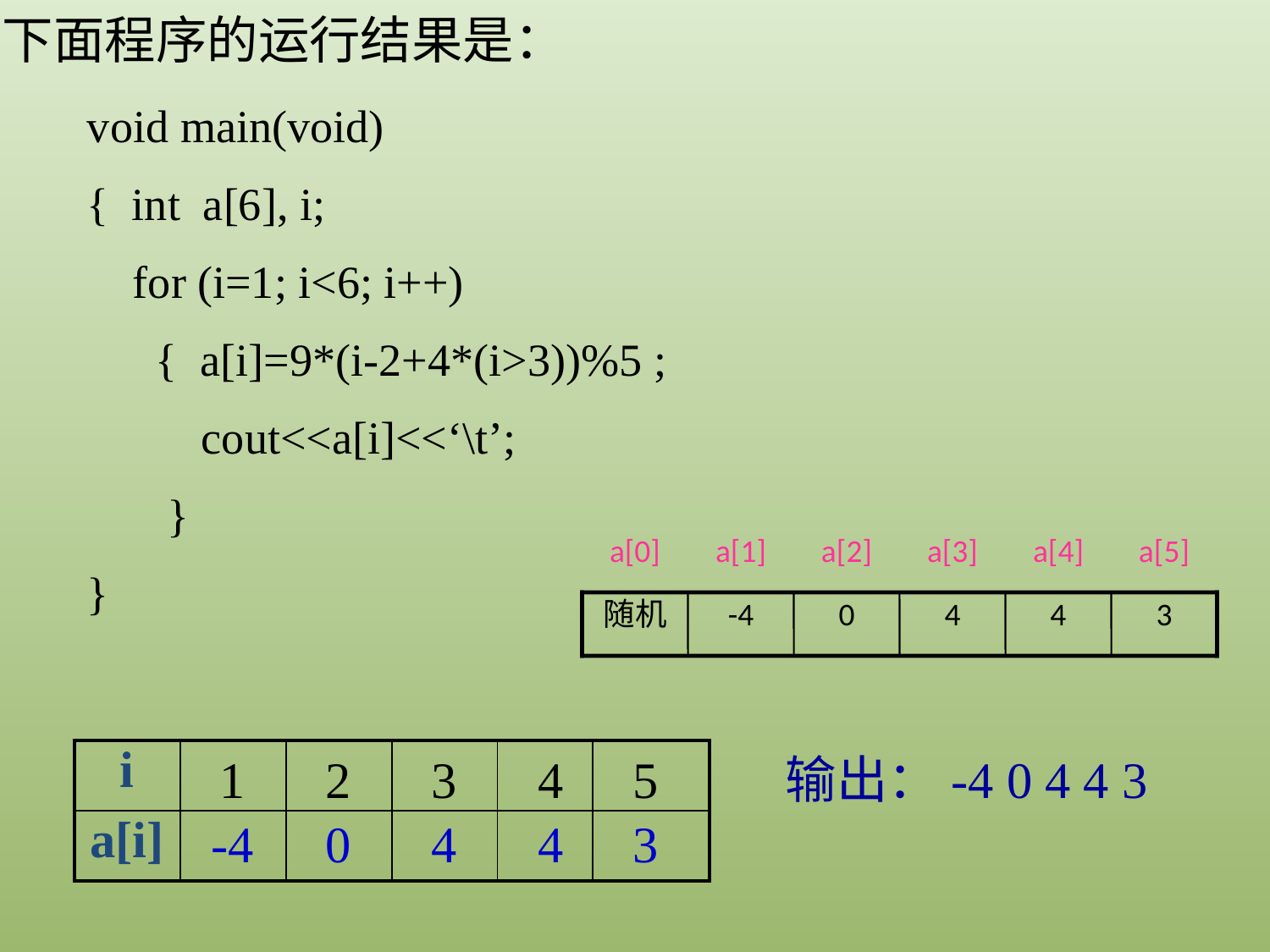

下面程序的运行结果是：
void main(void)
{  int  a[6], i;
    for (i=1; i<6; i++)
      {  a[i]=9*(i-2+4*(i>3))%5 ;
          cout<<a[i]<<‘\t’;
       }
}
a[0]

a[1]

a[2]

a[3]

a[4]

a[5]

随机

-4

0

4

4

3

| i |  |  |  |  |  |
| --- | --- | --- | --- | --- | --- |
| a[i] |  |  |  |  |  |
1
2
3
4
5
输出：-4 0 4 4 3
-4
0
4
4
3
297